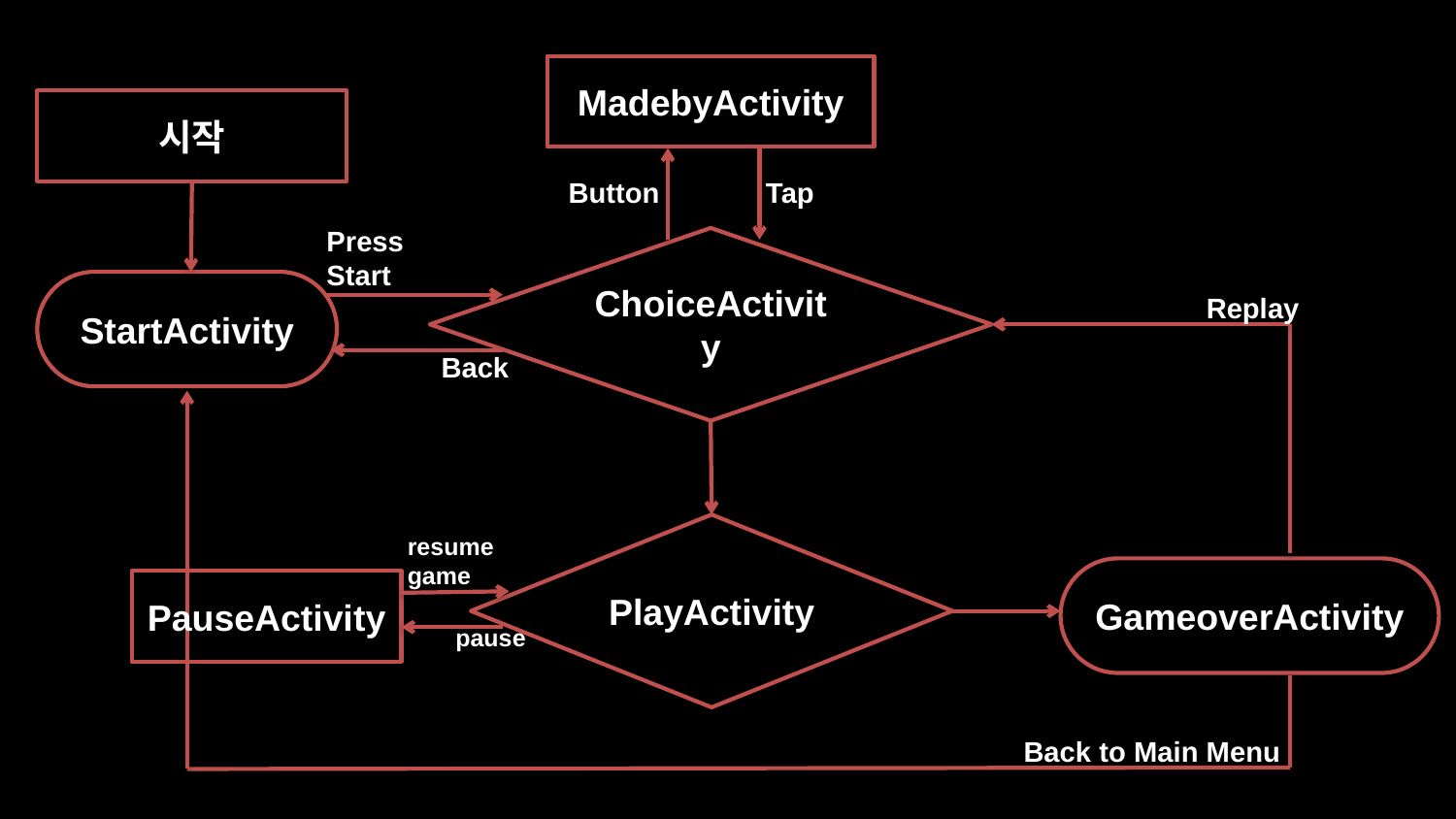

MadebyActivity
시작
Button
Tap
Press Start
ChoiceActivity
StartActivity
Replay
Back
PlayActivity
GameoverActivity
Back to Main Menu
resume game

PauseActivity
pause